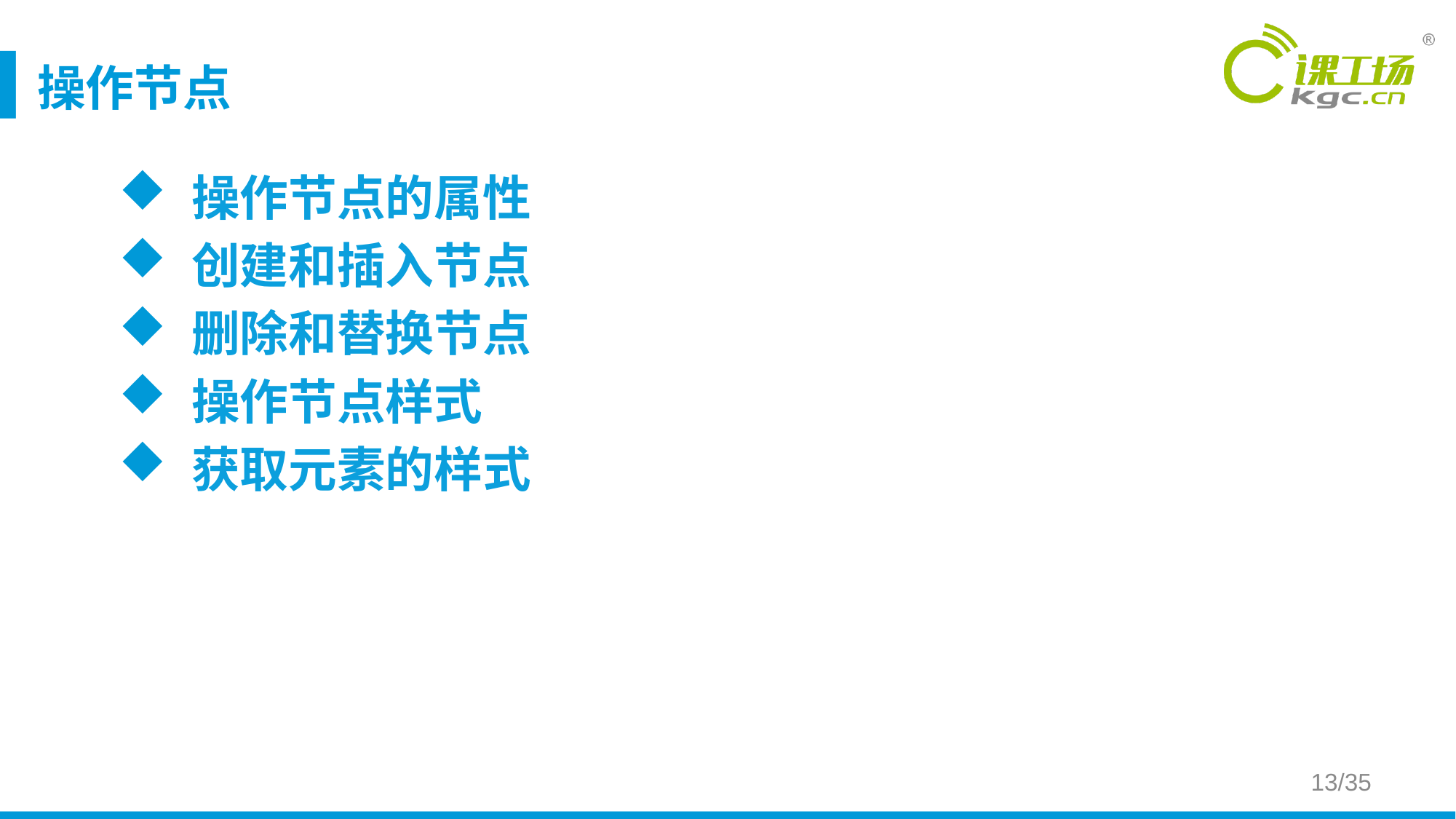

# 操作节点
操作节点的属性
创建和插入节点
删除和替换节点
操作节点样式
获取元素的样式
13/35